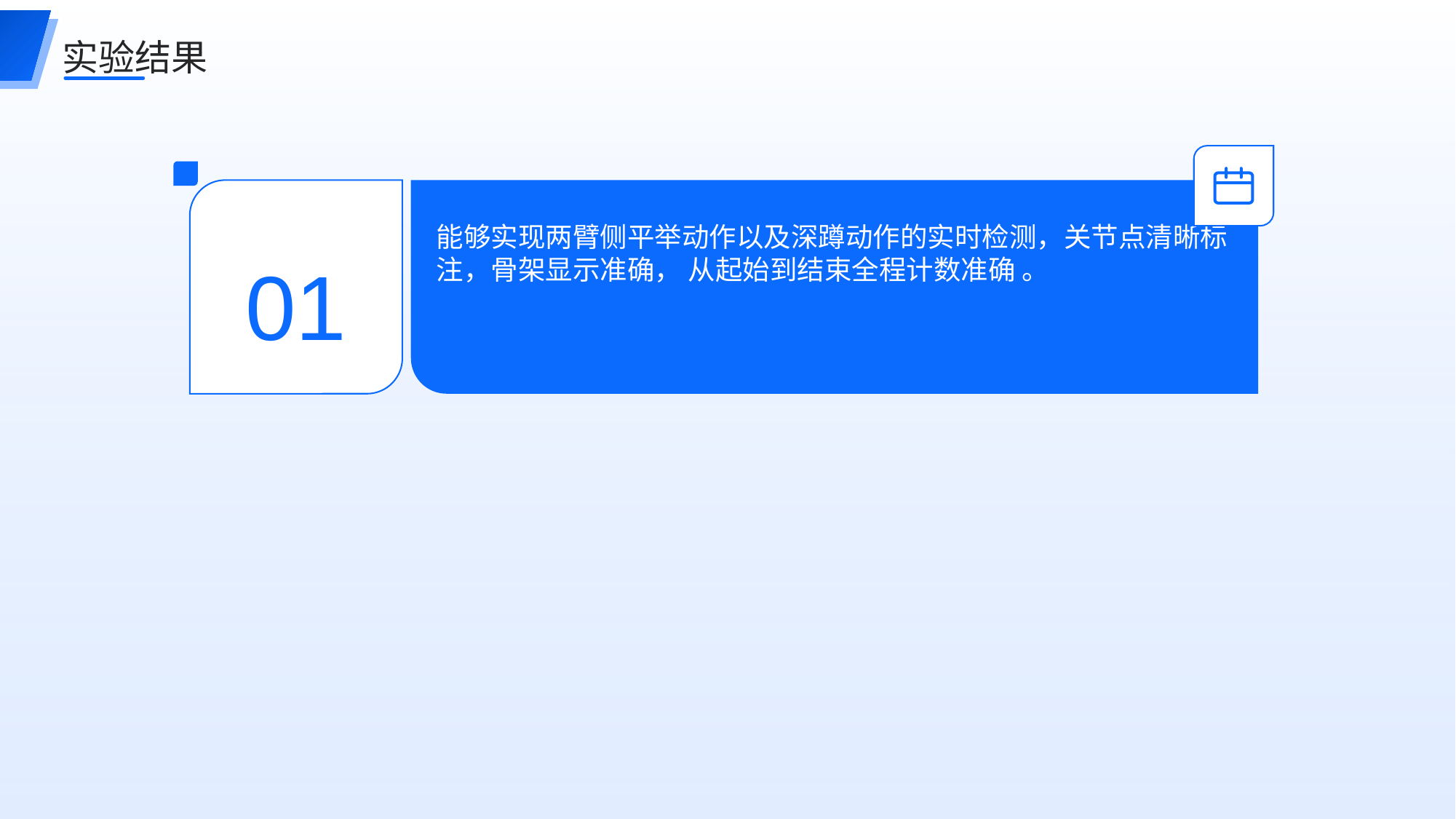

实验结果

01

能够实现两臂侧平举动作以及深蹲动作的实时检测，关节点清晰标注，骨架显示准确， 从起始到结束全程计数准确 。